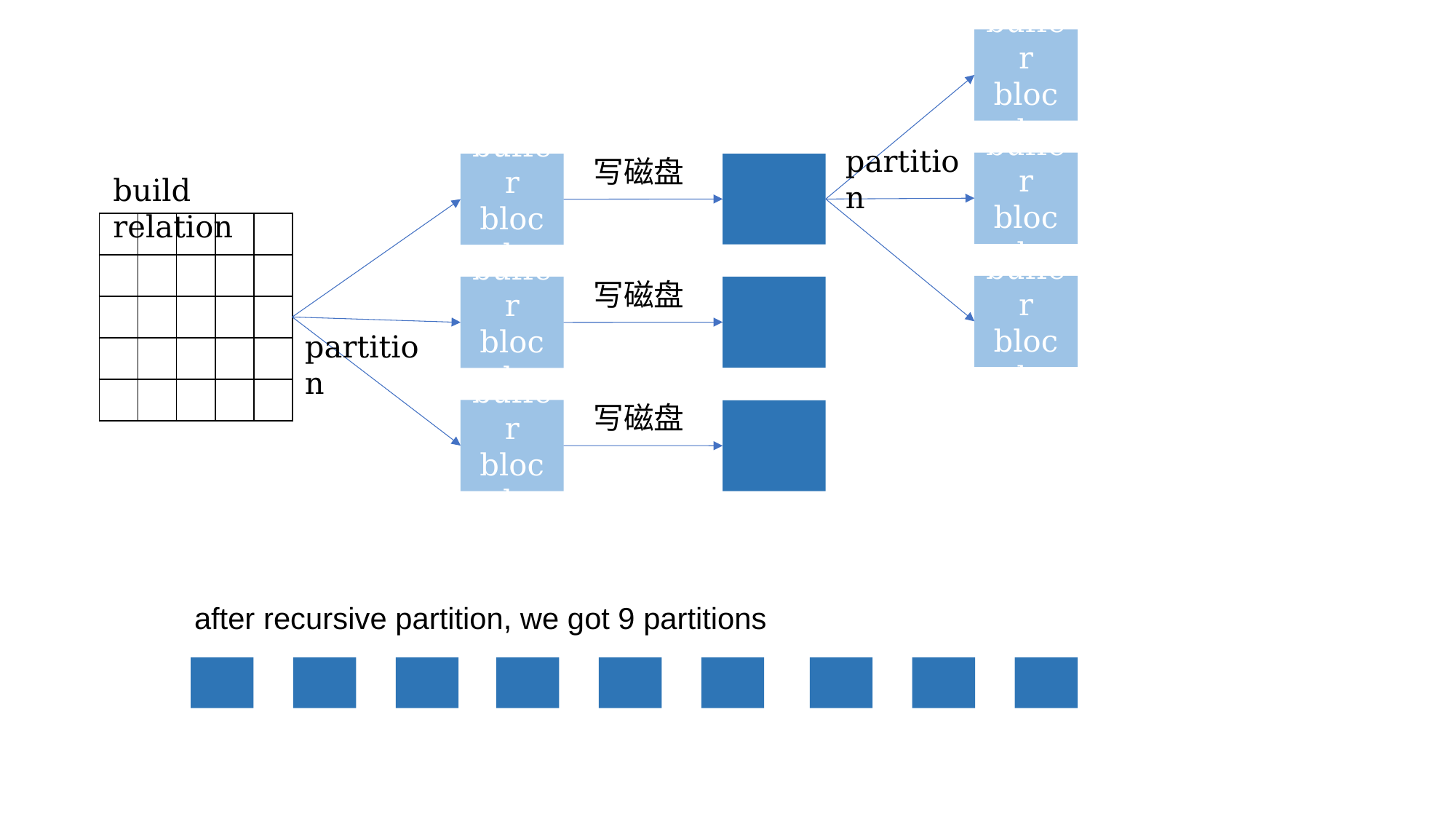

free space
tuple
tuple
...
tuple
buffer
block
partition
写磁盘
buffer
block
buffer
block

build relation
|  |  |  |  |  |
| --- | --- | --- | --- | --- |
|  |  |  |  |  |
|  |  |  |  |  |
|  |  |  |  |  |
|  |  |  |  |  |
写磁盘
buffer
block
buffer
block

partition
写磁盘
buffer
block

after recursive partition, we got 9 partitions